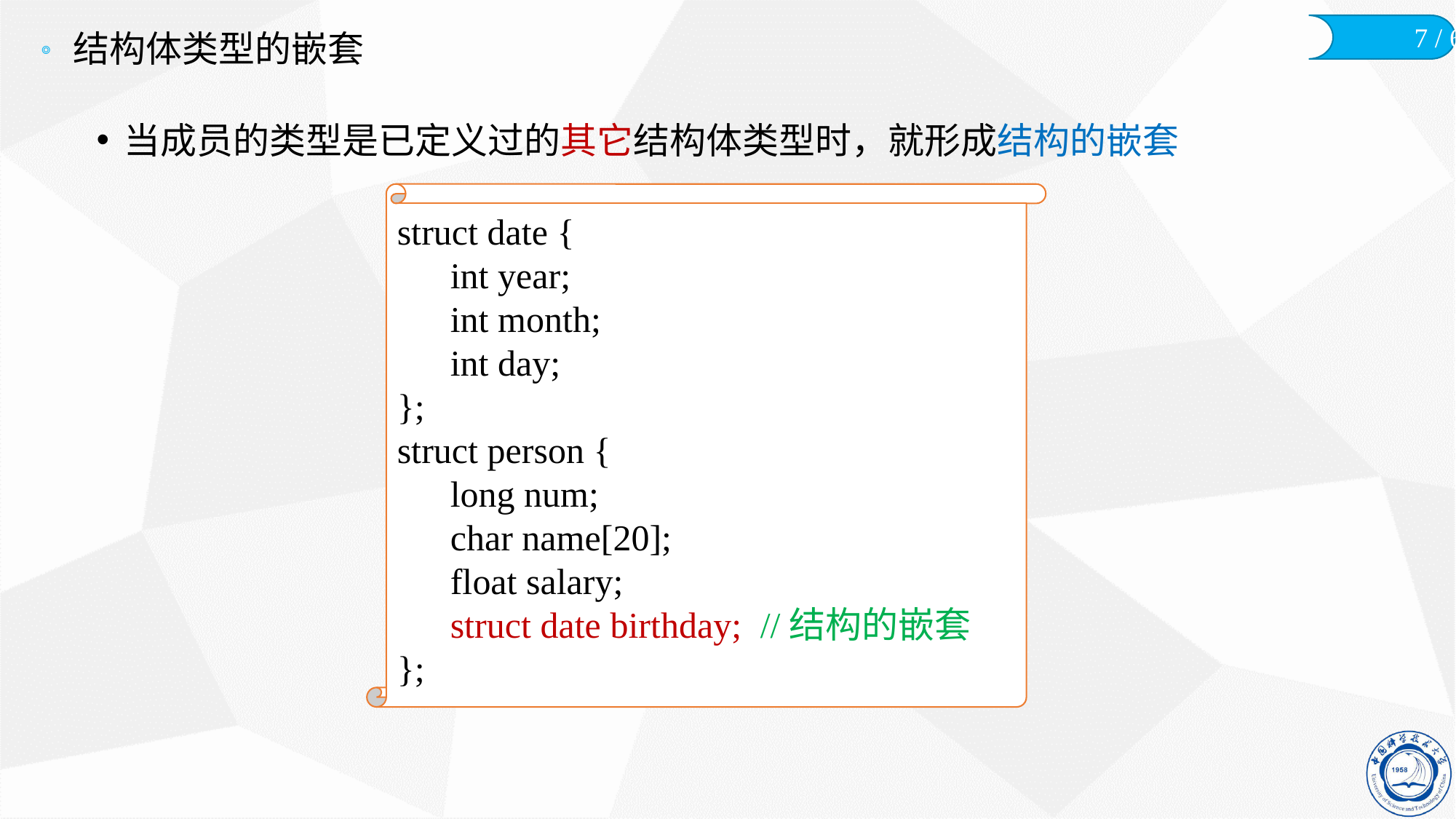

# 结构体类型的嵌套
当成员的类型是已定义过的其它结构体类型时，就形成结构的嵌套

struct date {
	int year;
	int month;
	int day;
};
struct person {
	long num;
	char name[20];
	float salary;
	struct date birthday;  //结构的嵌套
};